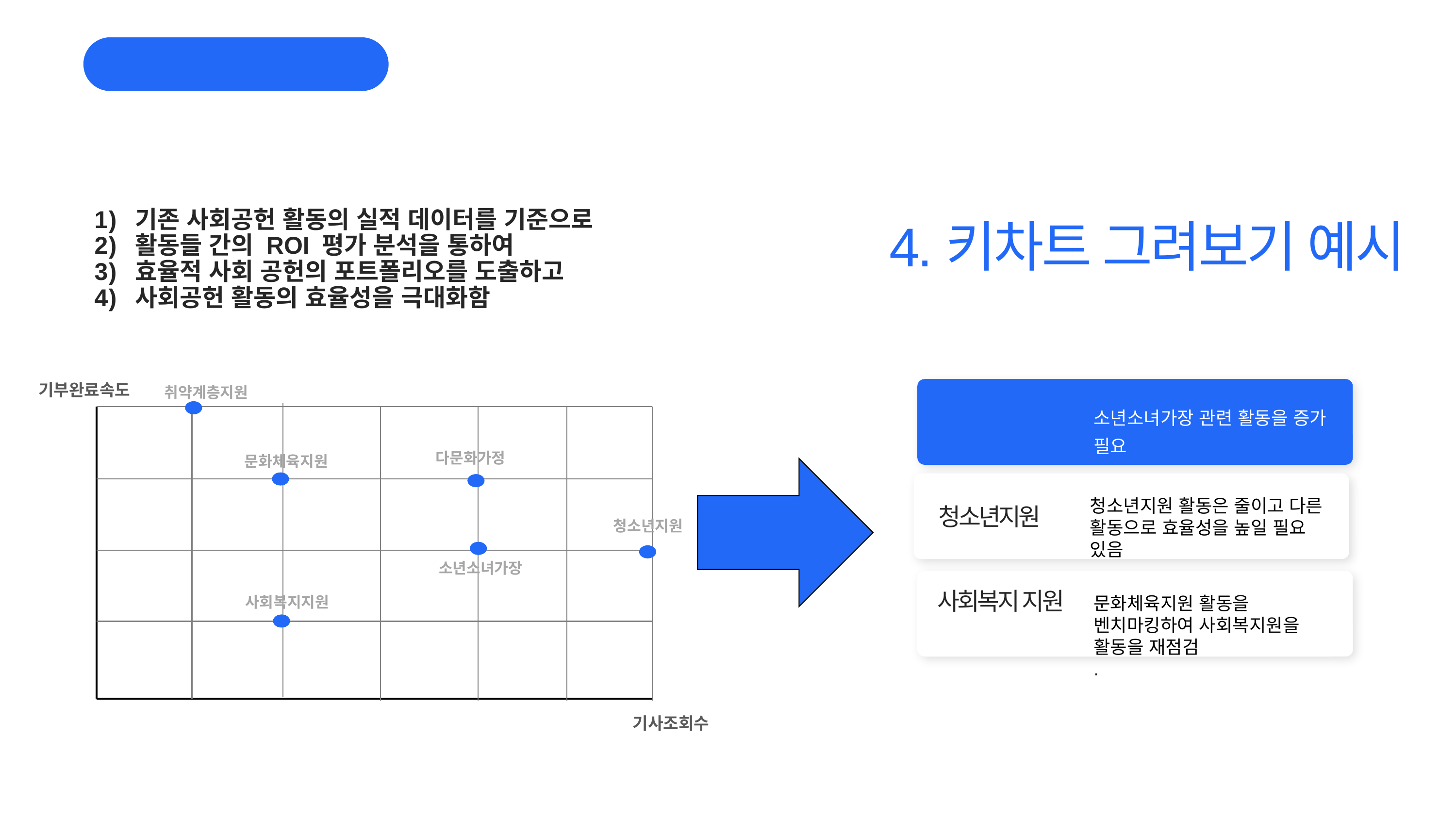

사회공헌 활동 Case

기존 사회공헌 활동의 실적 데이터를 기준으로
활동들 간의 ROI 평가 분석을 통하여
효율적 사회 공헌의 포트폴리오를 도출하고
사회공헌 활동의 효율성을 극대화함
4.키차트 그려보기 예시

기부완료속도
취약계층지원
소년소녀가장 관련 활동을 증가  필요

소년소녀가장
다문화가정
문화체육지원
분석 결과
소통

청소년지원 활동은 줄이고 다른 활동으로 효율성을 높일 필요 있음
.
청소년지원
청소년지원

소년소녀가장

사회복지 지원
문화체육지원 활동을 벤치마킹하여 사회복지원을 활동을 재점검
.
사회복지지원

기사조회수